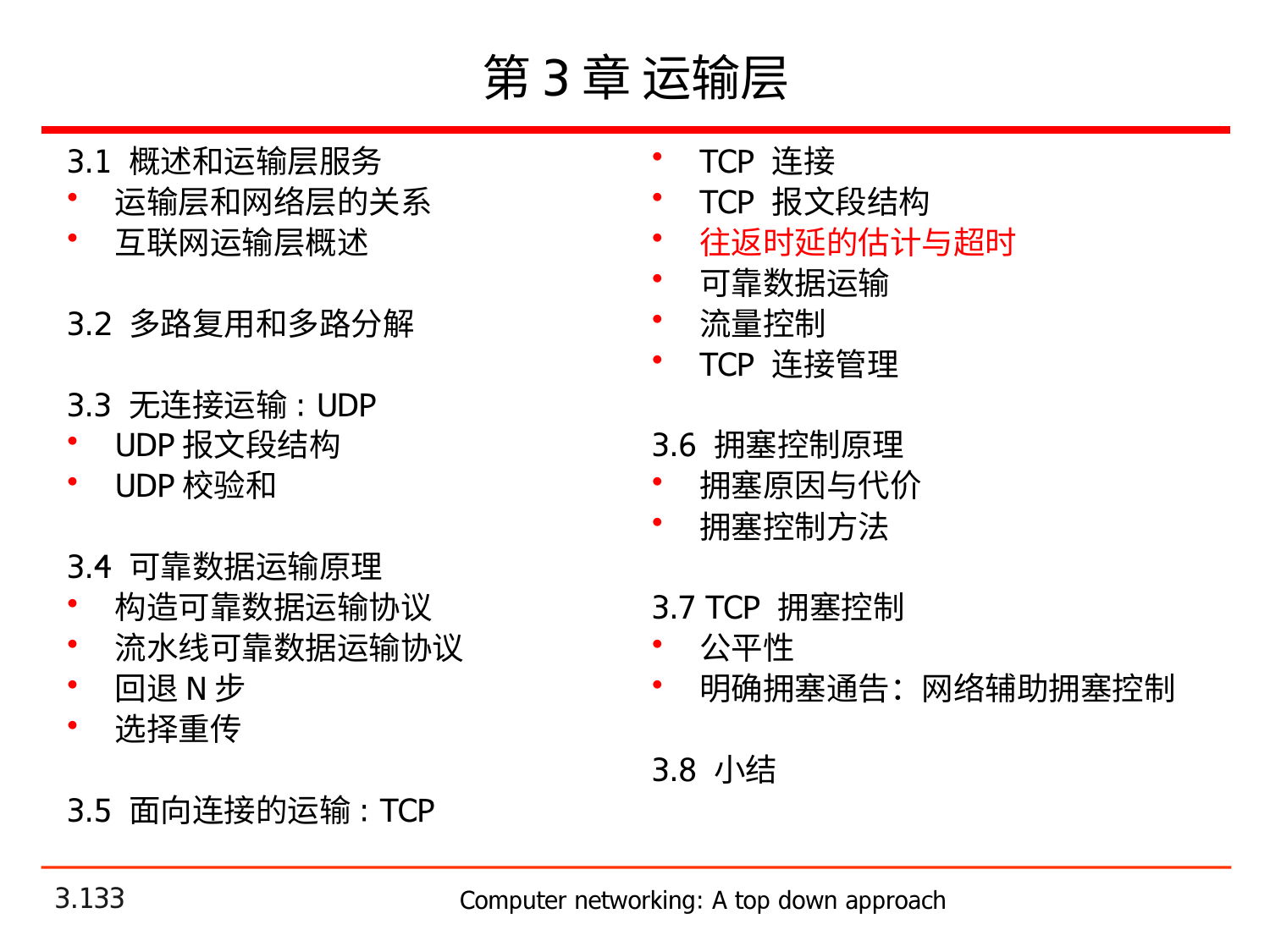

# 第3章 运输层
TCP 连接
TCP 报文段结构
往返时延的估计与超时
可靠数据运输
流量控制
TCP 连接管理

3.6 拥塞控制原理
拥塞原因与代价
拥塞控制方法

3.7 TCP 拥塞控制
公平性
明确拥塞通告：网络辅助拥塞控制

3.8 小结
3.1 概述和运输层服务
运输层和网络层的关系
互联网运输层概述

3.2 多路复用和多路分解

3.3 无连接运输: UDP
UDP报文段结构
UDP校验和

3.4 可靠数据运输原理
构造可靠数据运输协议
流水线可靠数据运输协议
回退N步
选择重传

3.5 面向连接的运输: TCP
Computer networking: A top down approach